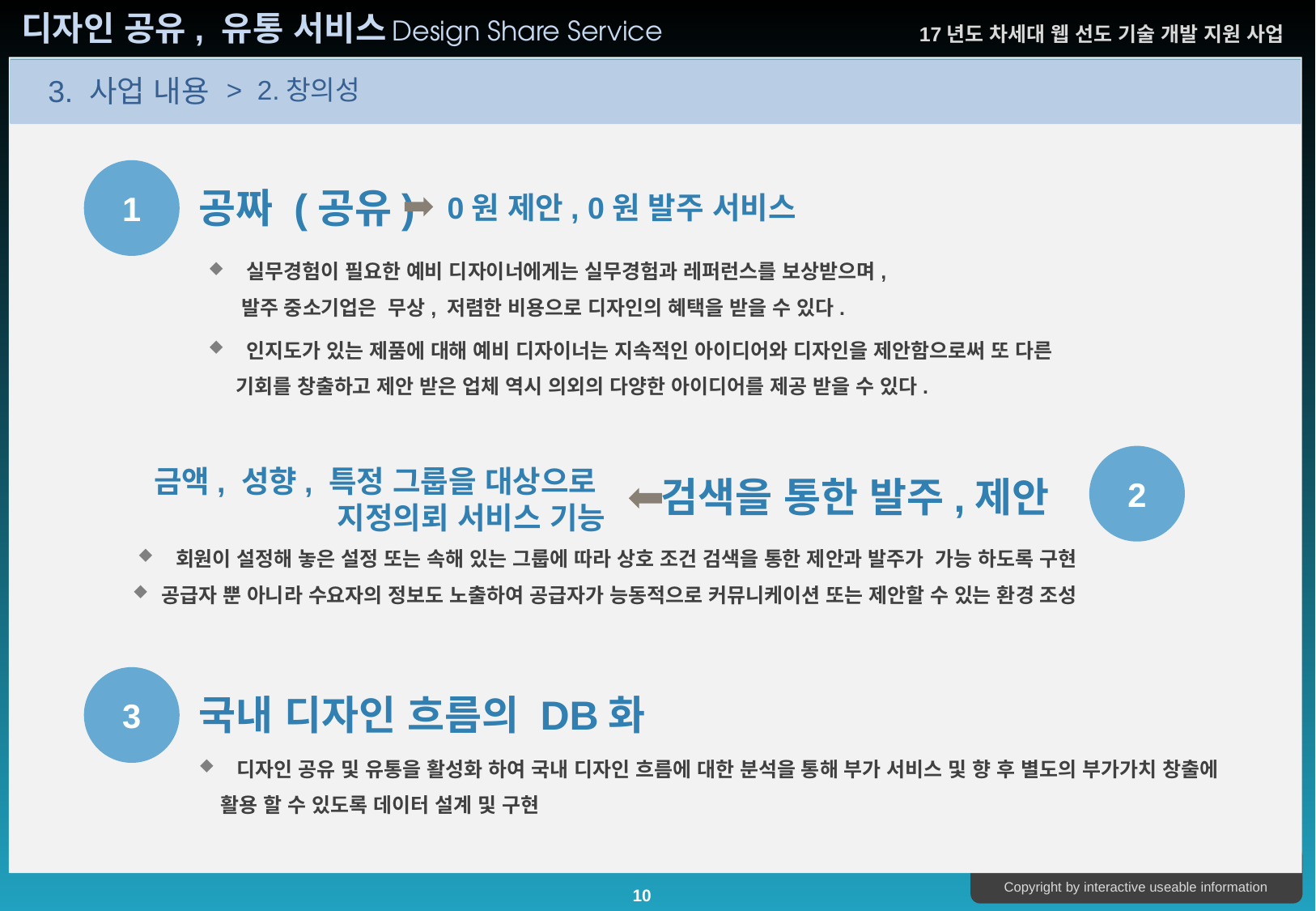

>  2.창의성
1
공짜 (공유)
0원 제안, 0원 발주 서비스

 실무경험이 필요한 예비 디자이너에게는 실무경험과 레퍼런스를 보상받으며,
     발주 중소기업은  무상, 저렴한 비용으로 디자인의 혜택을 받을 수 있다.
 인지도가 있는 제품에 대해 예비 디자이너는 지속적인 아이디어와 디자인을 제안함으로써 또 다른
    기회를 창출하고 제안 받은 업체 역시 의외의 다양한 아이디어를 제공 받을 수 있다.
2
검색을 통한 발주,제안
금액, 성향, 특정 그룹을 대상으로
지정의뢰 서비스 기능

 회원이 설정해 놓은 설정 또는 속해 있는 그룹에 따라 상호 조건 검색을 통한 제안과 발주가  가능 하도록 구현
공급자 뿐 아니라 수요자의 정보도 노출하여 공급자가 능동적으로 커뮤니케이션 또는 제안할 수 있는 환경 조성
3
국내 디자인 흐름의 DB화
 디자인 공유 및 유통을 활성화 하여 국내 디자인 흐름에 대한 분석을 통해 부가 서비스 및 향 후 별도의 부가가치 창출에
   활용 할 수 있도록 데이터 설계 및 구현